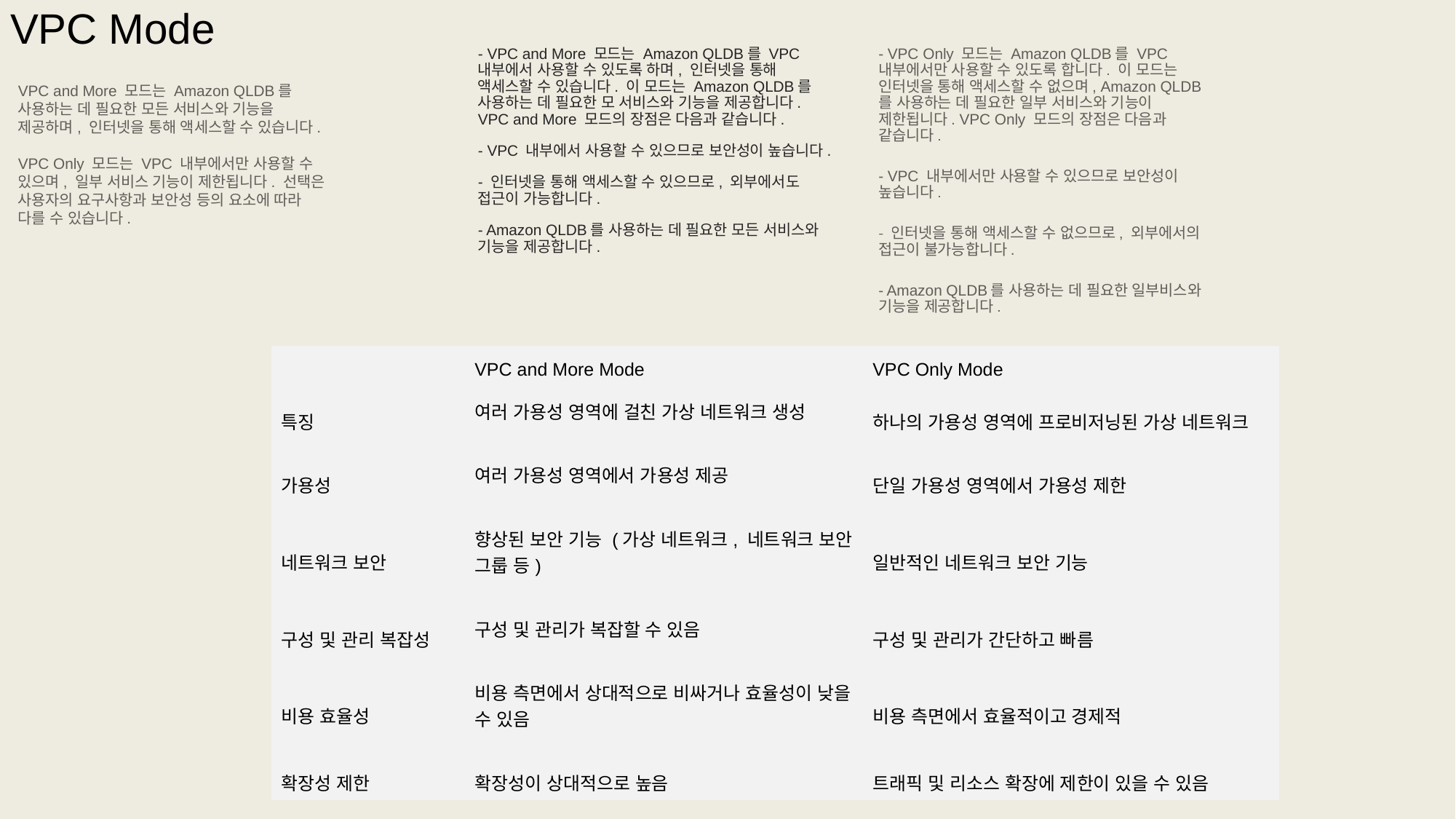

VPC Mode
- VPC and More 모드는 Amazon QLDB를 VPC 내부에서 사용할 수 있도록 하며, 인터넷을 통해 액세스할 수 있습니다. 이 모드는 Amazon QLDB를 사용하는 데 필요한 모 서비스와 기능을 제공합니다. VPC and More 모드의 장점은 다음과 같습니다.
- VPC 내부에서 사용할 수 있으므로 보안성이 높습니다.
- 인터넷을 통해 액세스할 수 있으므로, 외부에서도 접근이 가능합니다.
- Amazon QLDB를 사용하는 데 필요한 모든 서비스와 기능을 제공합니다.
- VPC Only 모드는 Amazon QLDB를 VPC 내부에서만 사용할 수 있도록 합니다. 이 모드는 인터넷을 통해 액세스할 수 없으며, Amazon QLDB를 사용하는 데 필요한 일부 서비스와 기능이 제한됩니다. VPC Only 모드의 장점은 다음과 같습니다.
- VPC 내부에서만 사용할 수 있으므로 보안성이 높습니다.
- 인터넷을 통해 액세스할 수 없으므로, 외부에서의 접근이 불가능합니다.
- Amazon QLDB를 사용하는 데 필요한 일부비스와 기능을 제공합니다.
VPC and More 모드는 Amazon QLDB를 사용하는 데 필요한 모든 서비스와 기능을 제공하며, 인터넷을 통해 액세스할 수 있습니다.

VPC Only 모드는 VPC 내부에서만 사용할 수 있으며, 일부 서비스 기능이 제한됩니다. 선택은 사용자의 요구사항과 보안성 등의 요소에 따라 다를 수 있습니다.
|  | VPC and More Mode | VPC Only Mode |
| --- | --- | --- |
| 특징 | 여러 가용성 영역에 걸친 가상 네트워크 생성 | 하나의 가용성 영역에 프로비저닝된 가상 네트워크 |
| 가용성 | 여러 가용성 영역에서 가용성 제공 | 단일 가용성 영역에서 가용성 제한 |
| 네트워크 보안 | 향상된 보안 기능 (가상 네트워크, 네트워크 보안 그룹 등) | 일반적인 네트워크 보안 기능 |
| 구성 및 관리 복잡성 | 구성 및 관리가 복잡할 수 있음 | 구성 및 관리가 간단하고 빠름 |
| 비용 효율성 | 비용 측면에서 상대적으로 비싸거나 효율성이 낮을 수 있음 | 비용 측면에서 효율적이고 경제적 |
| 확장성 제한 | 확장성이 상대적으로 높음 | 트래픽 및 리소스 확장에 제한이 있을 수 있음 |